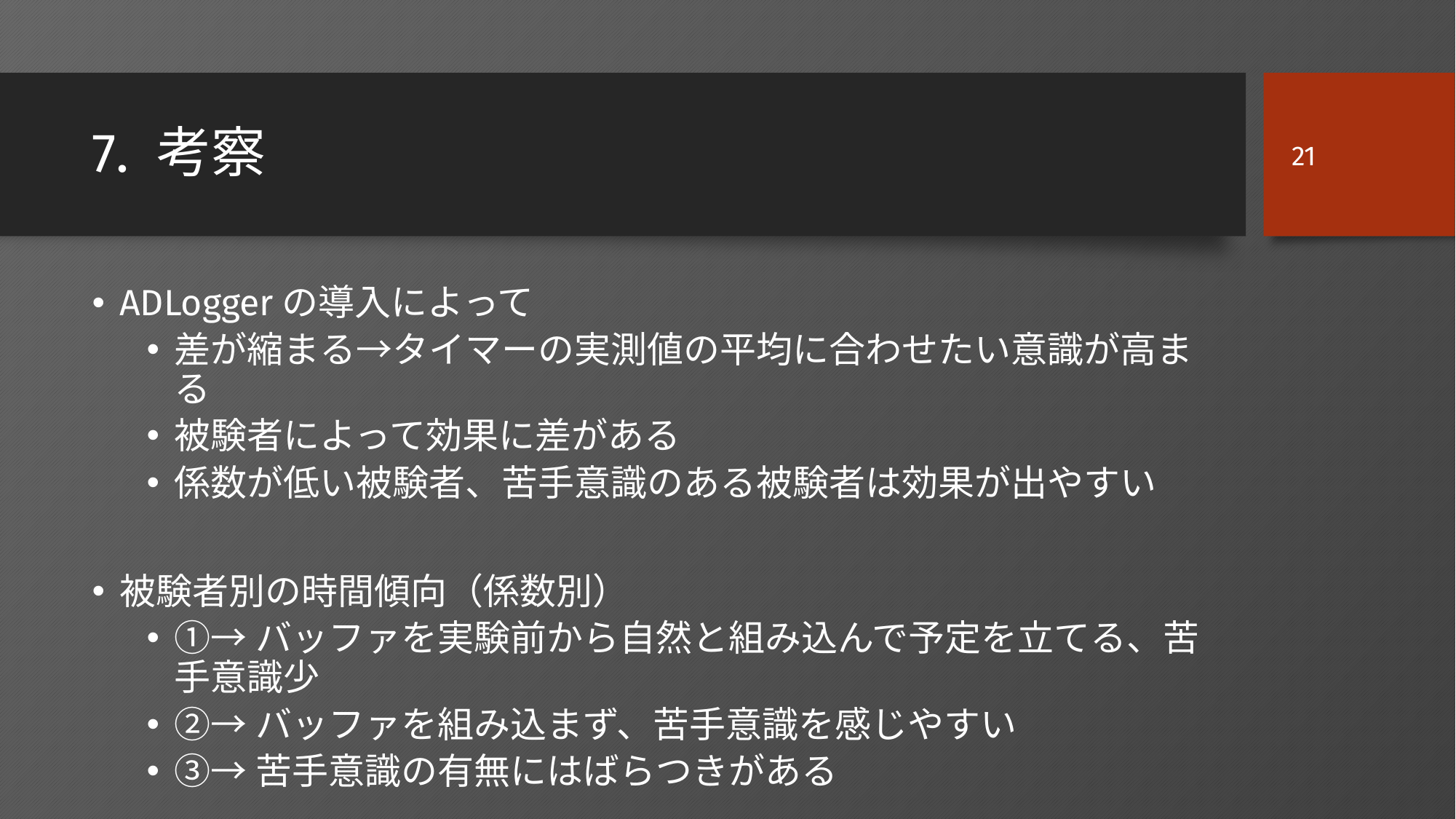

21
# 7. 考察
ADLoggerの導入によって
差が縮まる→タイマーの実測値の平均に合わせたい意識が高まる
被験者によって効果に差がある
係数が低い被験者、苦手意識のある被験者は効果が出やすい

被験者別の時間傾向（係数別）
①→バッファを実験前から自然と組み込んで予定を立てる、苦手意識少
②→バッファを組み込まず、苦手意識を感じやすい
③→苦手意識の有無にはばらつきがある